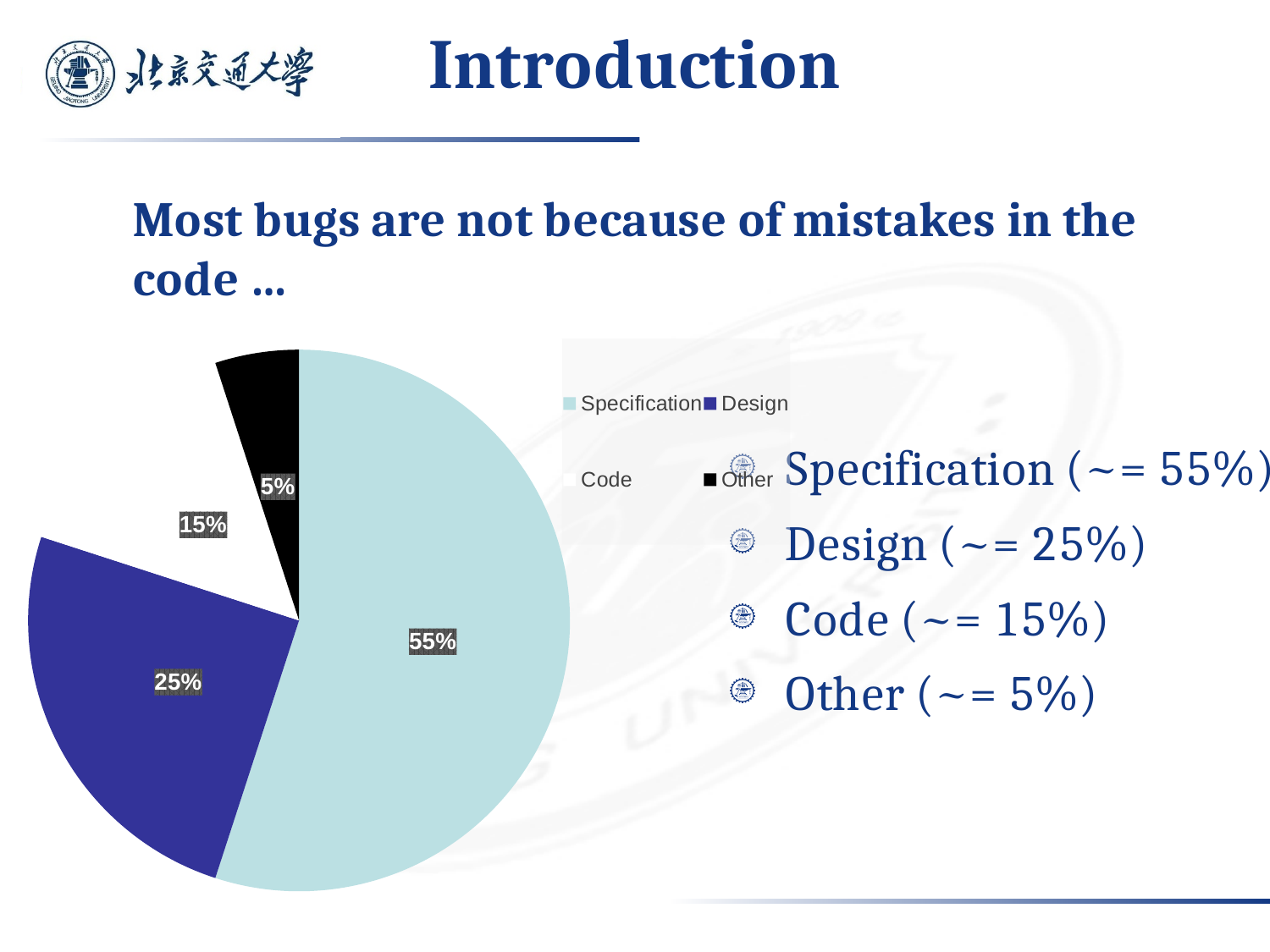

# Introduction
Most bugs are not because of mistakes in the code …

### Chart

| Category | 列1 |
|---|---|
| Specification | 55.0 |
| Design | 25.0 |
| Code | 15.0 |
| Other | 5.0 |
Specification (~= 55%)
Design (~= 25%)
Code (~= 15%)
Other (~= 5%)